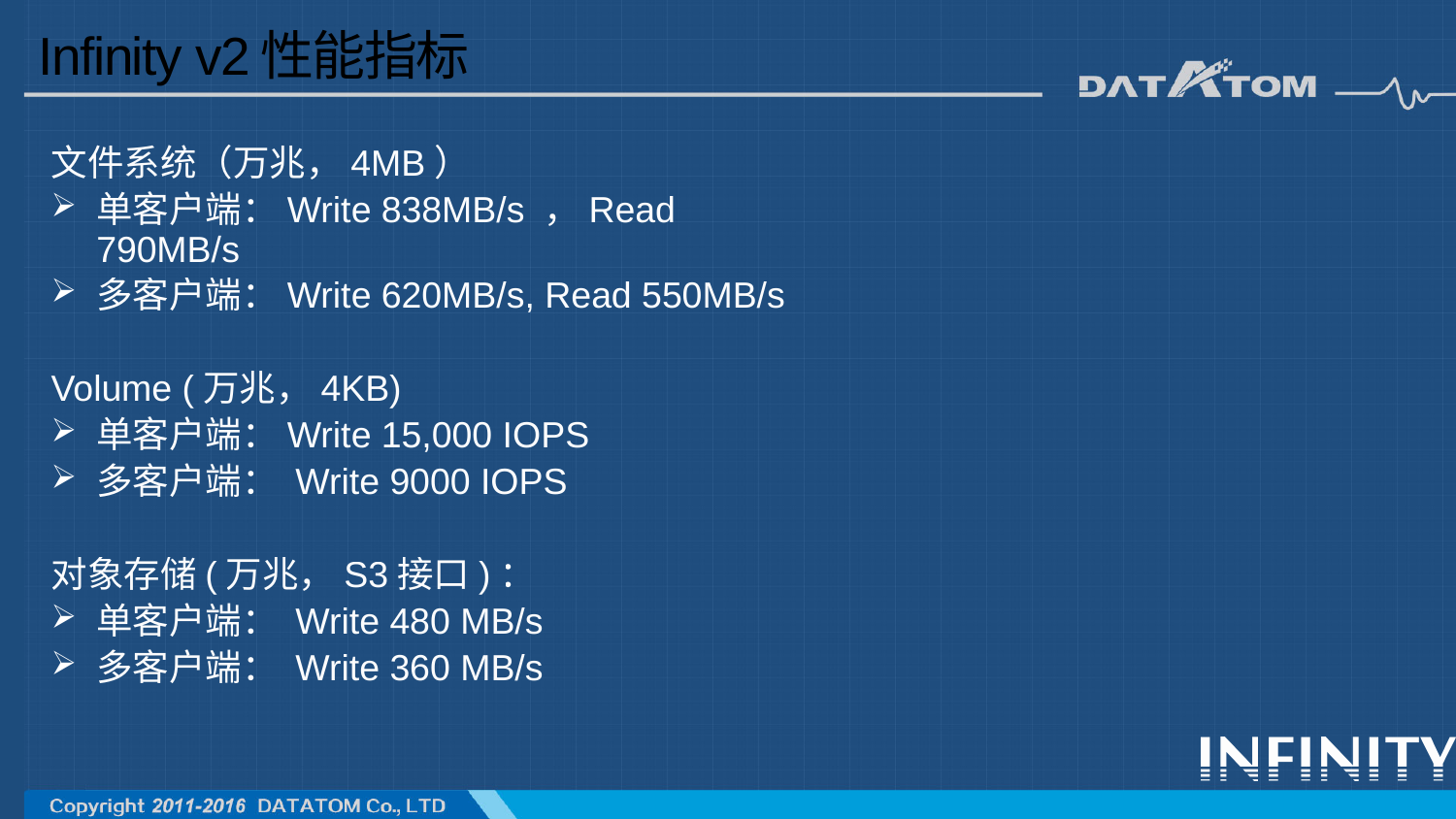

# Infinity v2性能指标
文件系统（万兆，4MB）
单客户端：Write 838MB/s ，Read 790MB/s
多客户端：Write 620MB/s, Read 550MB/s

Volume (万兆，4KB)
单客户端：Write 15,000 IOPS
多客户端： Write 9000 IOPS

对象存储(万兆，S3接口)：
单客户端： Write 480 MB/s
多客户端： Write 360 MB/s